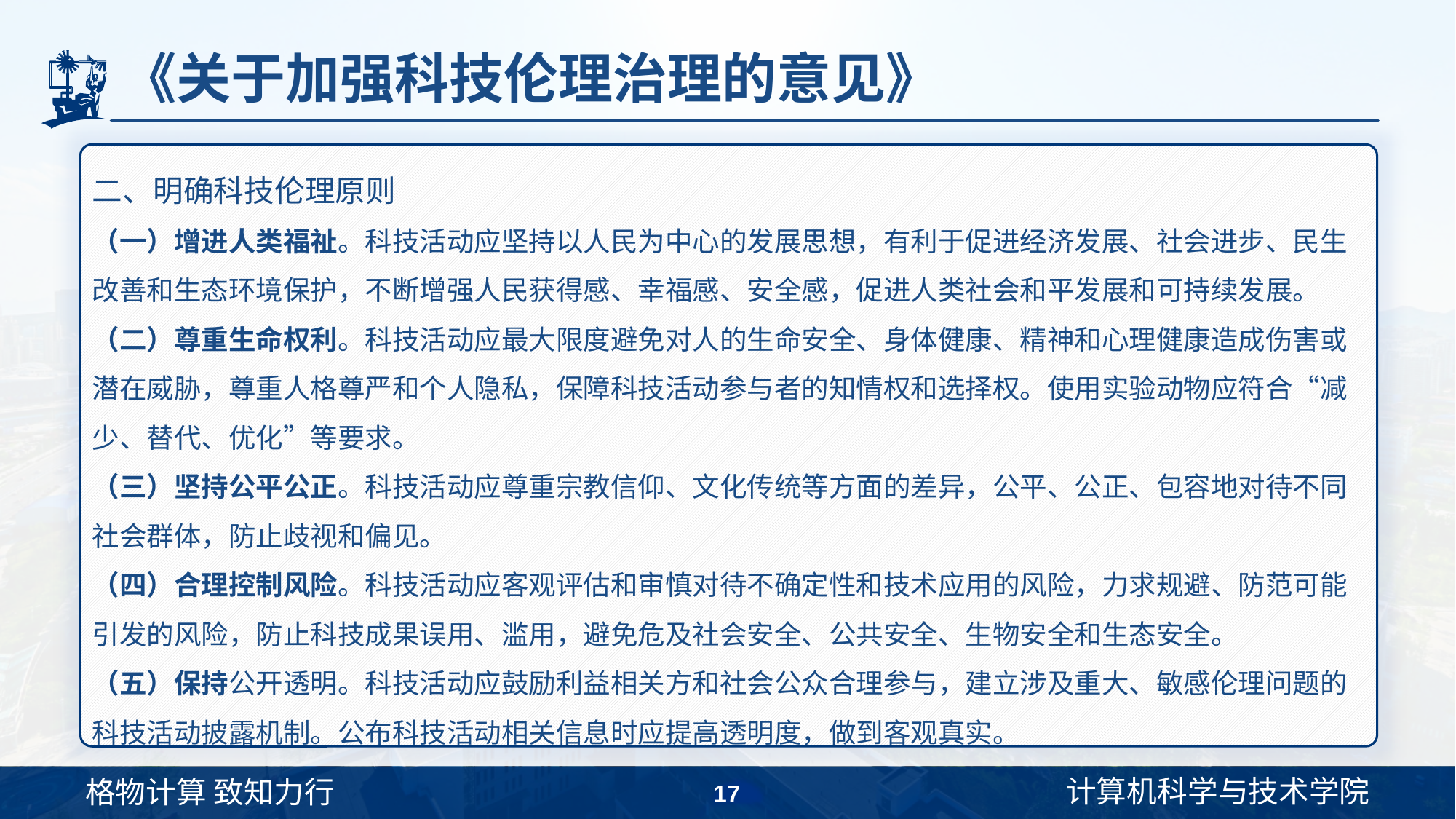

# 《关于加强科技伦理治理的意见》
二、明确科技伦理原则
（一）增进人类福祉。科技活动应坚持以人民为中心的发展思想，有利于促进经济发展、社会进步、民生改善和生态环境保护，不断增强人民获得感、幸福感、安全感，促进人类社会和平发展和可持续发展。
（二）尊重生命权利。科技活动应最大限度避免对人的生命安全、身体健康、精神和心理健康造成伤害或潜在威胁，尊重人格尊严和个人隐私，保障科技活动参与者的知情权和选择权。使用实验动物应符合“减少、替代、优化”等要求。
（三）坚持公平公正。科技活动应尊重宗教信仰、文化传统等方面的差异，公平、公正、包容地对待不同社会群体，防止歧视和偏见。
（四）合理控制风险。科技活动应客观评估和审慎对待不确定性和技术应用的风险，力求规避、防范可能引发的风险，防止科技成果误用、滥用，避免危及社会安全、公共安全、生物安全和生态安全。
（五）保持公开透明。科技活动应鼓励利益相关方和社会公众合理参与，建立涉及重大、敏感伦理问题的科技活动披露机制。公布科技活动相关信息时应提高透明度，做到客观真实。
17